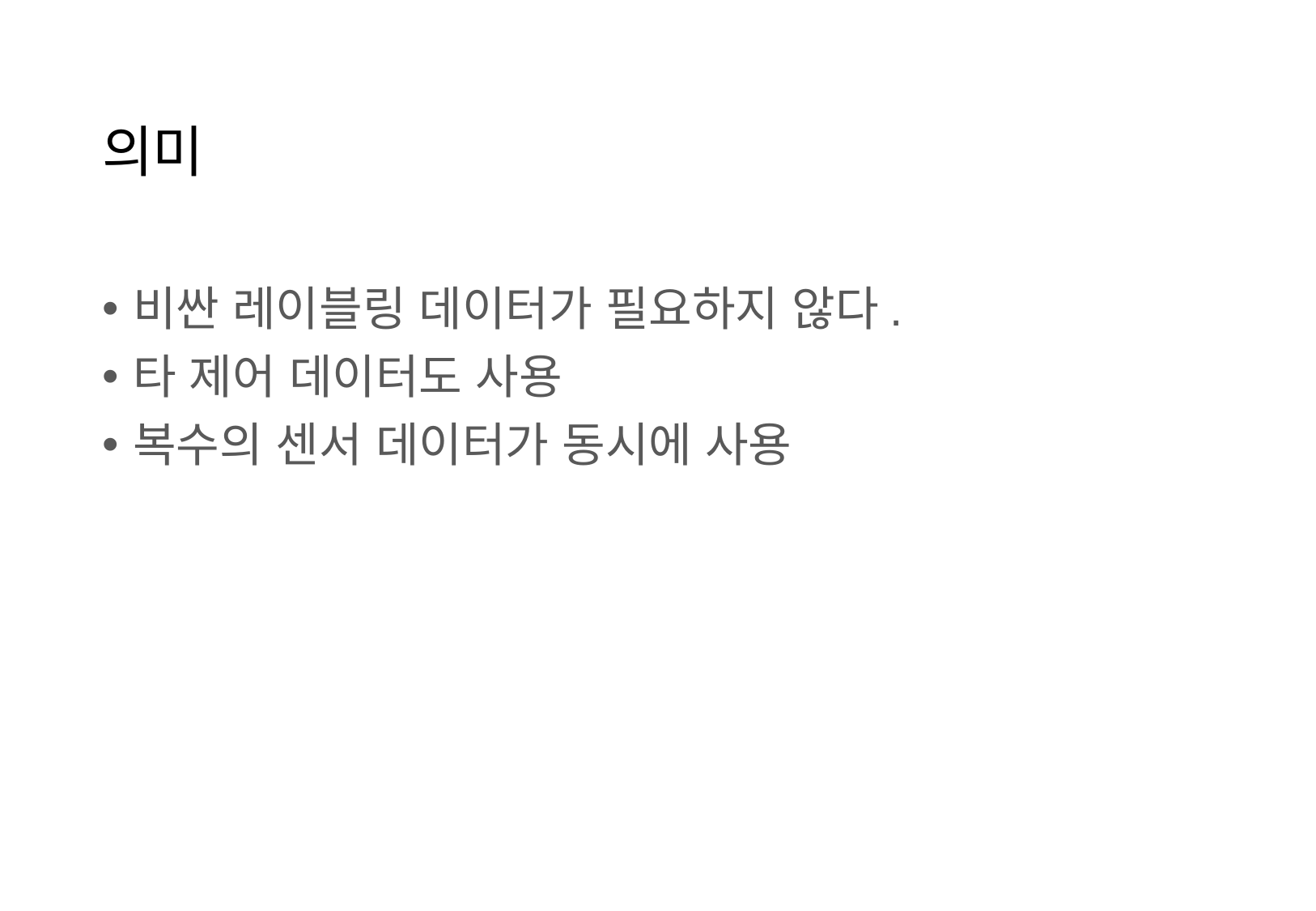

# 의미
비싼 레이블링 데이터가 필요하지 않다.
타 제어 데이터도 사용
복수의 센서 데이터가 동시에 사용